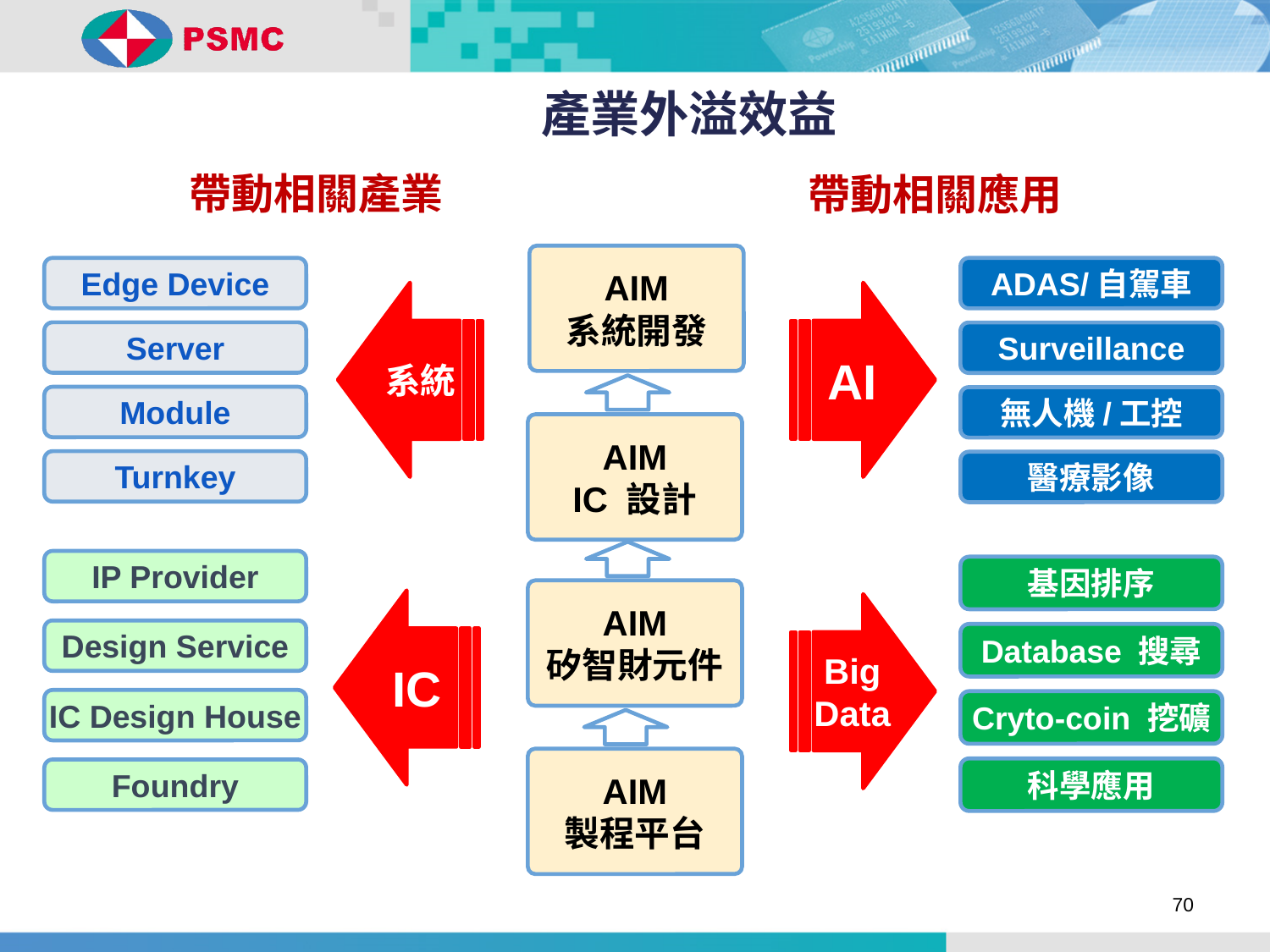

# 產業外溢效益
帶動相關產業
帶動相關應用
AIM
系統開發
Edge Device
ADAS/自駕車
系統
AI
Server
Surveillance

Module
無人機/工控
AIM
IC 設計
Turnkey
醫療影像

IP Provider
基因排序
AIM
矽智財元件
IC
Big Data
Design Service
Database 搜尋
IC Design House
Cryto-coin 挖礦

AIM
製程平台
科學應用
Foundry
70